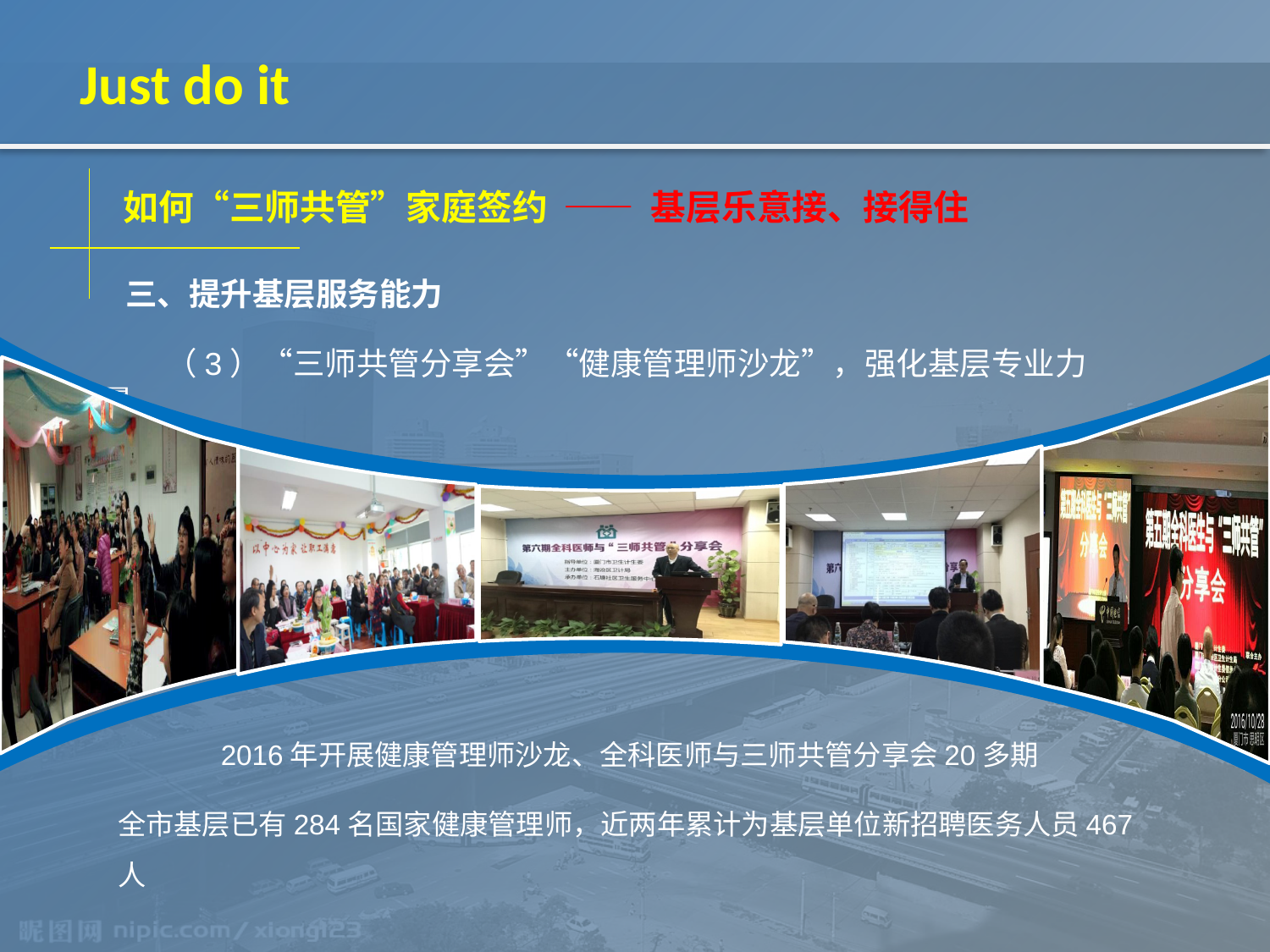

# Just do it
如何“三师共管”家庭签约
—— 基层乐意接、接得住
三、提升基层服务能力

（3）“三师共管分享会”“健康管理师沙龙”，强化基层专业力量

2016年开展健康管理师沙龙、全科医师与三师共管分享会20多期
全市基层已有284名国家健康管理师，近两年累计为基层单位新招聘医务人员467人